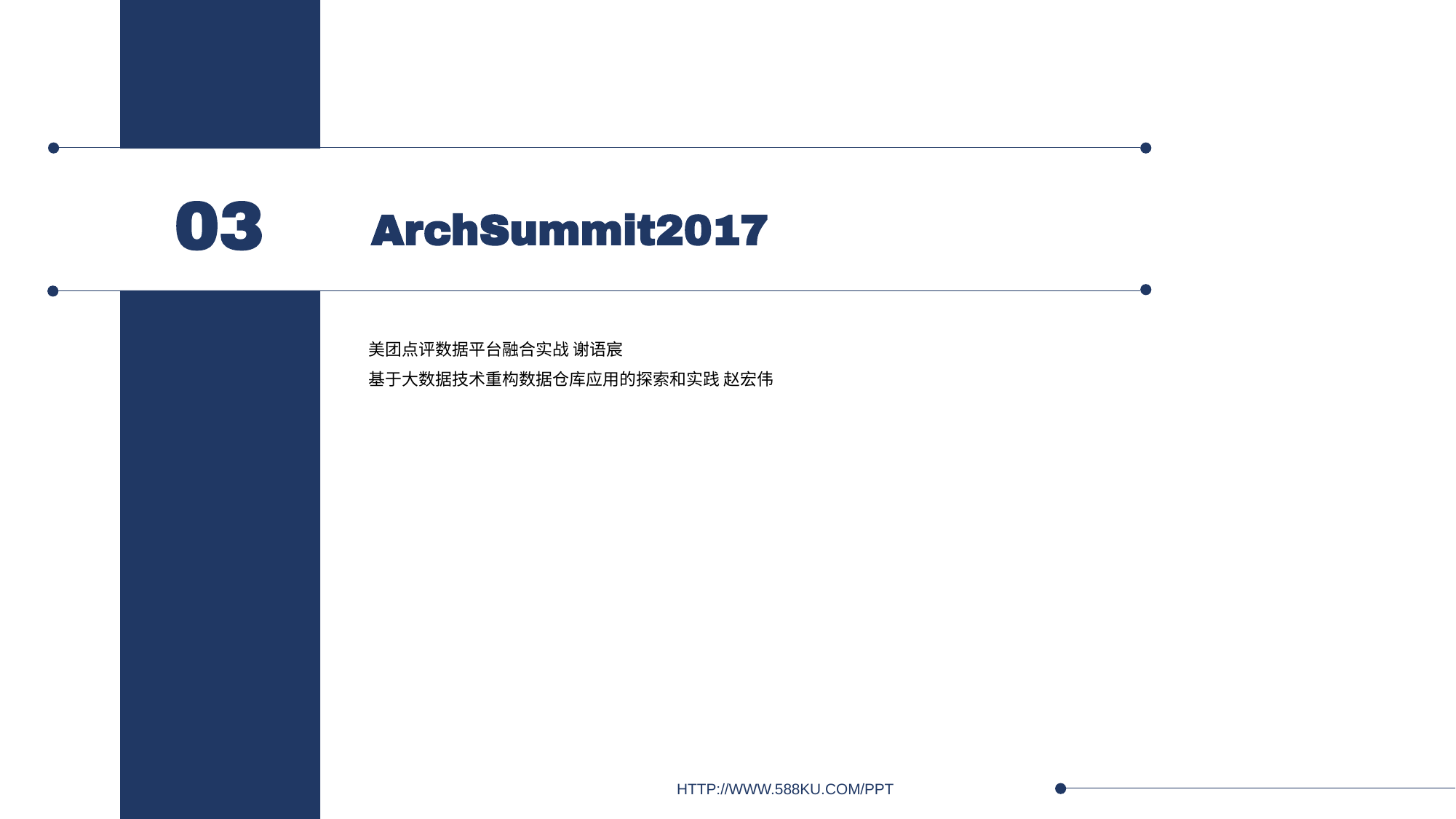

ArchSummit2017
03

美团点评数据平台融合实战 谢语宸
基于大数据技术重构数据仓库应用的探索和实践 赵宏伟
HTTP://WWW.588KU.COM/PPT